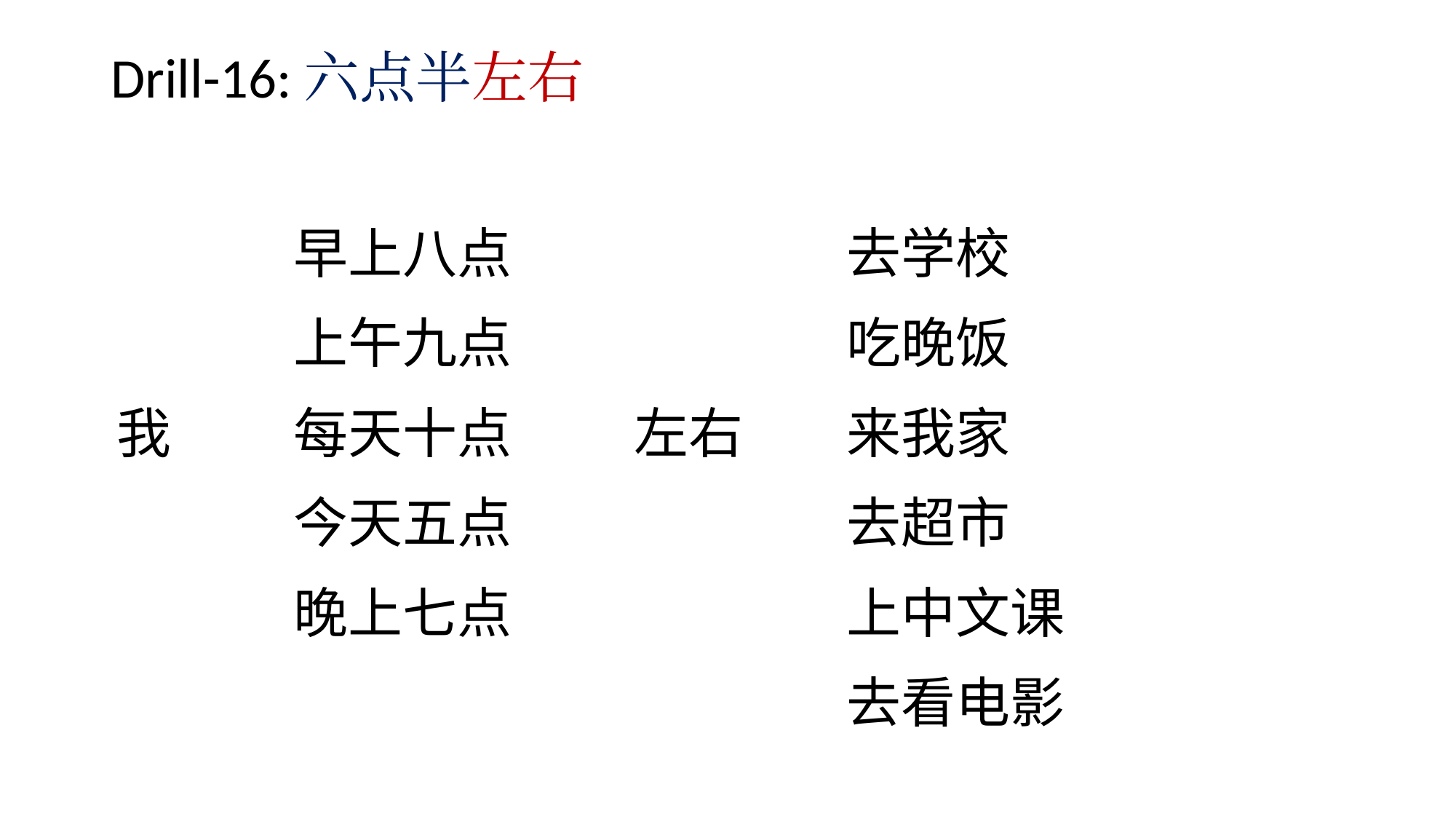

# Drill-16:六点半左右

|  |  |  |  |
| --- | --- | --- | --- |
|  | 早上八点 |  | 去学校 |
|  | 上午九点 |  | 吃晚饭 |
| 我 | 每天十点 | 左右 | 来我家 |
|  | 今天五点 |  | 去超市 |
|  | 晚上七点 |  | 上中文课 |
|  |  |  | 去看电影 |